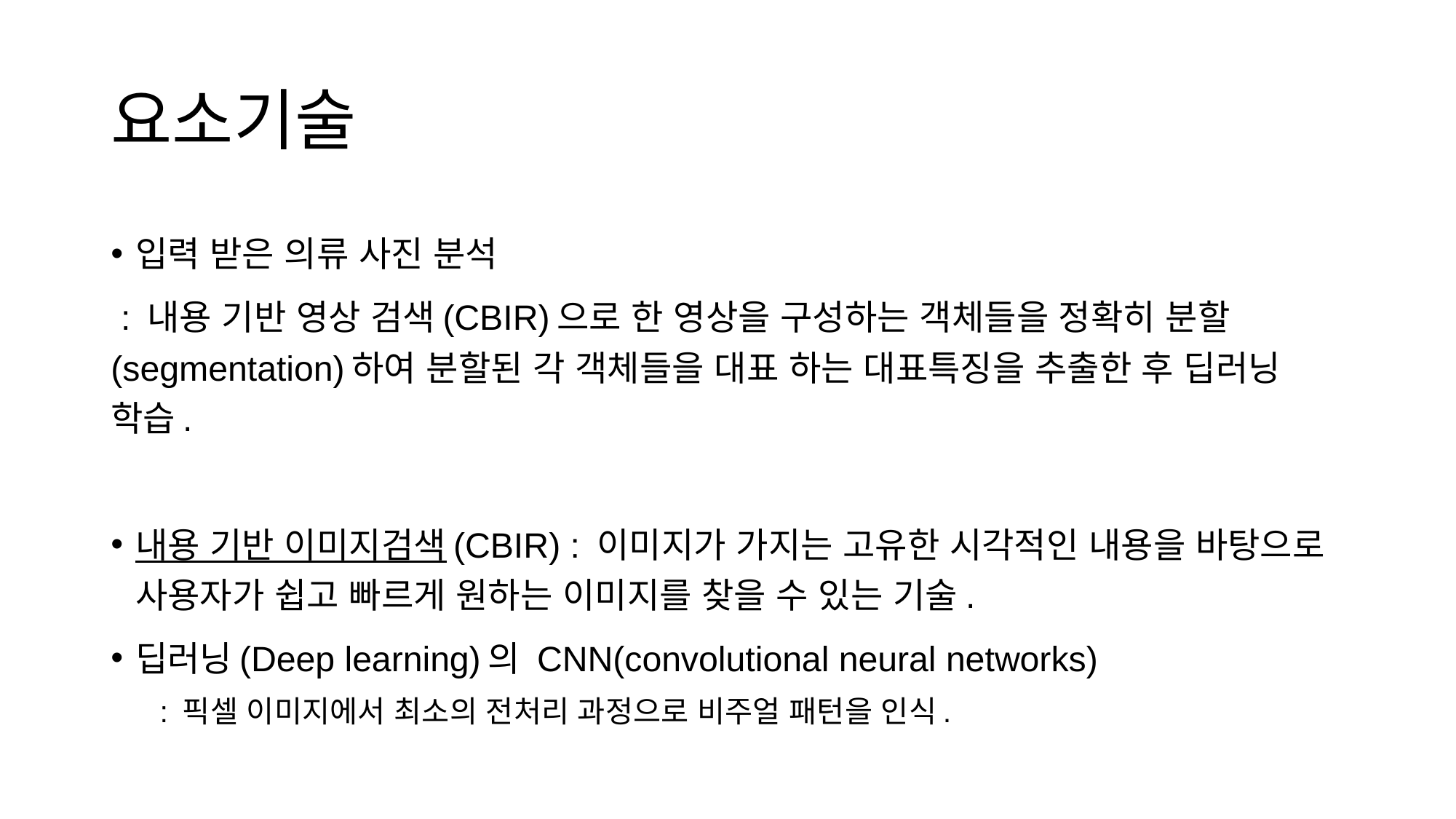

# 요소기술
입력 받은 의류 사진 분석
 : 내용 기반 영상 검색(CBIR)으로 한 영상을 구성하는 객체들을 정확히 분할(segmentation)하여 분할된 각 객체들을 대표 하는 대표특징을 추출한 후 딥러닝 학습.

내용 기반 이미지검색(CBIR) : 이미지가 가지는 고유한 시각적인 내용을 바탕으로 사용자가 쉽고 빠르게 원하는 이미지를 찾을 수 있는 기술.
딥러닝(Deep learning)의 CNN(convolutional neural networks)
: 픽셀 이미지에서 최소의 전처리 과정으로 비주얼 패턴을 인식.